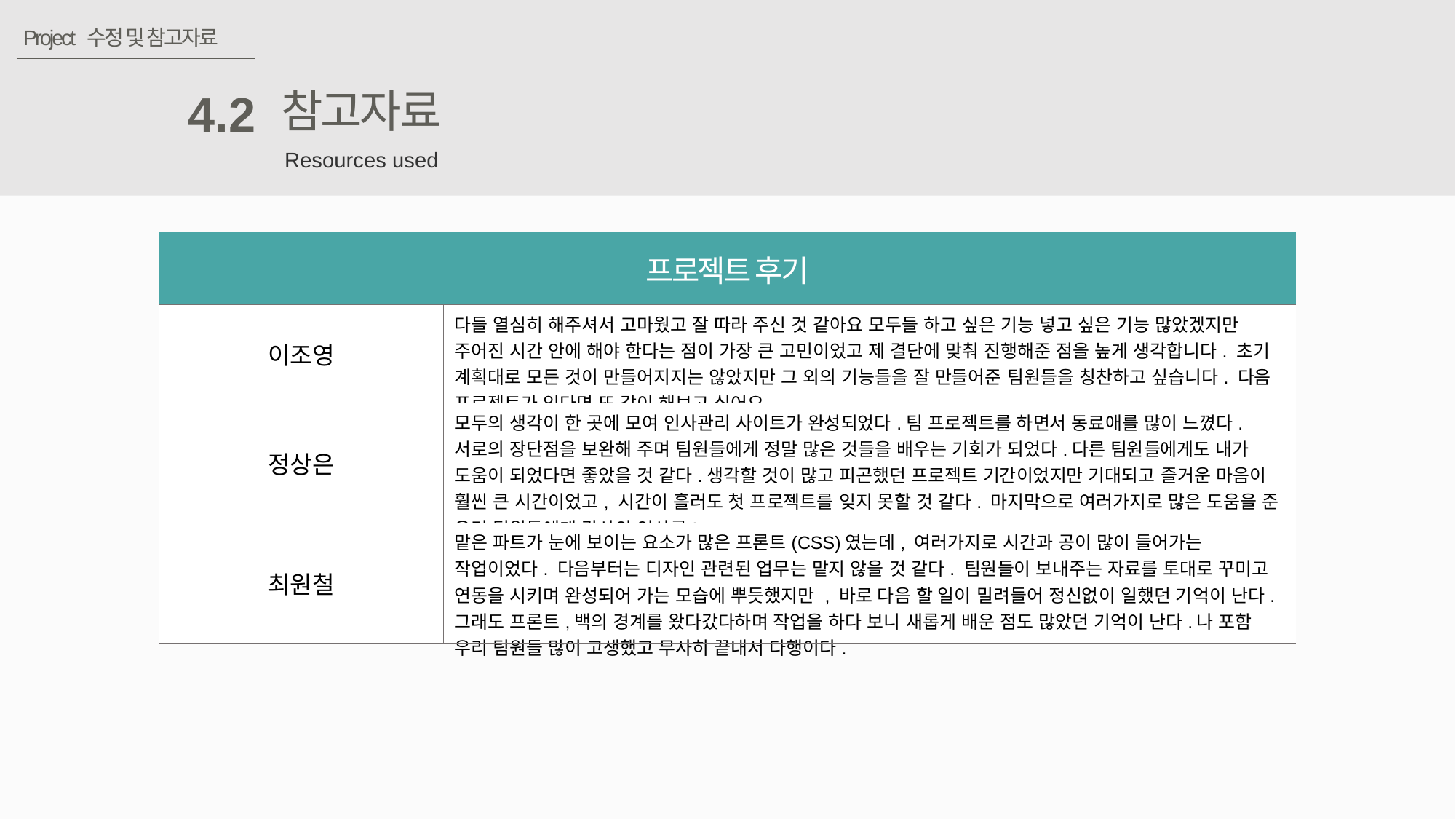

Project 수정 및 참고자료
참고자료
4.2
Resources used
| 프로젝트 후기 |  |
| --- | --- |
| 이조영 | 다들 열심히 해주셔서 고마웠고 잘 따라 주신 것 같아요 모두들 하고 싶은 기능 넣고 싶은 기능 많았겠지만 주어진 시간 안에 해야 한다는 점이 가장 큰 고민이었고 제 결단에 맞춰 진행해준 점을 높게 생각합니다. 초기 계획대로 모든 것이 만들어지지는 않았지만 그 외의 기능들을 잘 만들어준 팀원들을 칭찬하고 싶습니다. 다음 프로젝트가 있다면 또 같이 해보고 싶어요 |
| 정상은 | 모두의 생각이 한 곳에 모여 인사관리 사이트가 완성되었다.팀 프로젝트를 하면서 동료애를 많이 느꼈다. 서로의 장단점을 보완해 주며 팀원들에게 정말 많은 것들을 배우는 기회가 되었다.다른 팀원들에게도 내가 도움이 되었다면 좋았을 것 같다.생각할 것이 많고 피곤했던 프로젝트 기간이었지만 기대되고 즐거운 마음이 훨씬 큰 시간이었고, 시간이 흘러도 첫 프로젝트를 잊지 못할 것 같다. 마지막으로 여러가지로 많은 도움을 준 우리 팀원들에게 감사의 인사를! |
| 최원철 | 맡은 파트가 눈에 보이는 요소가 많은 프론트(CSS)였는데, 여러가지로 시간과 공이 많이 들어가는 작업이었다. 다음부터는 디자인 관련된 업무는 맡지 않을 것 같다. 팀원들이 보내주는 자료를 토대로 꾸미고 연동을 시키며 완성되어 가는 모습에 뿌듯했지만 , 바로 다음 할 일이 밀려들어 정신없이 일했던 기억이 난다. 그래도 프론트,백의 경계를 왔다갔다하며 작업을 하다 보니 새롭게 배운 점도 많았던 기억이 난다.나 포함 우리 팀원들 많이 고생했고 무사히 끝내서 다행이다. |